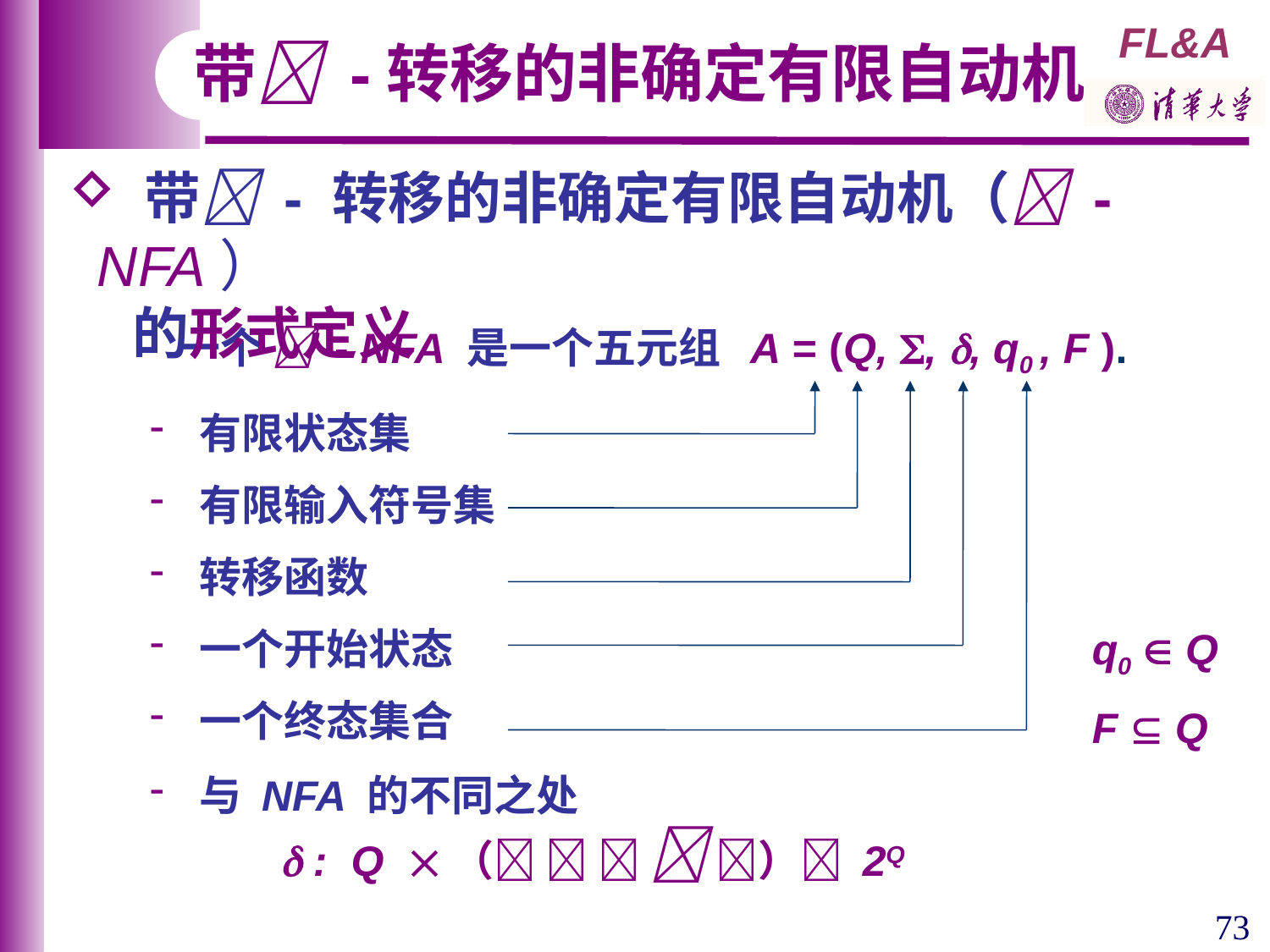

带ε -转移的非确定有限自动机
 带ε - 转移的非确定有限自动机（ε - NFA）
    的形式定义
   一个 ε - NFA 是一个五元组  A = (Q, Σ, δ, q0 , F ).

 有限状态集

 有限输入符号集

 转移函数

 一个开始状态

 一个终态集合
q0 ∈ Q

F ⊆ Q
 与 NFA 的不同之处
           δ :  Q  ×（Σ ∪ { ε }）→ 2Q
73